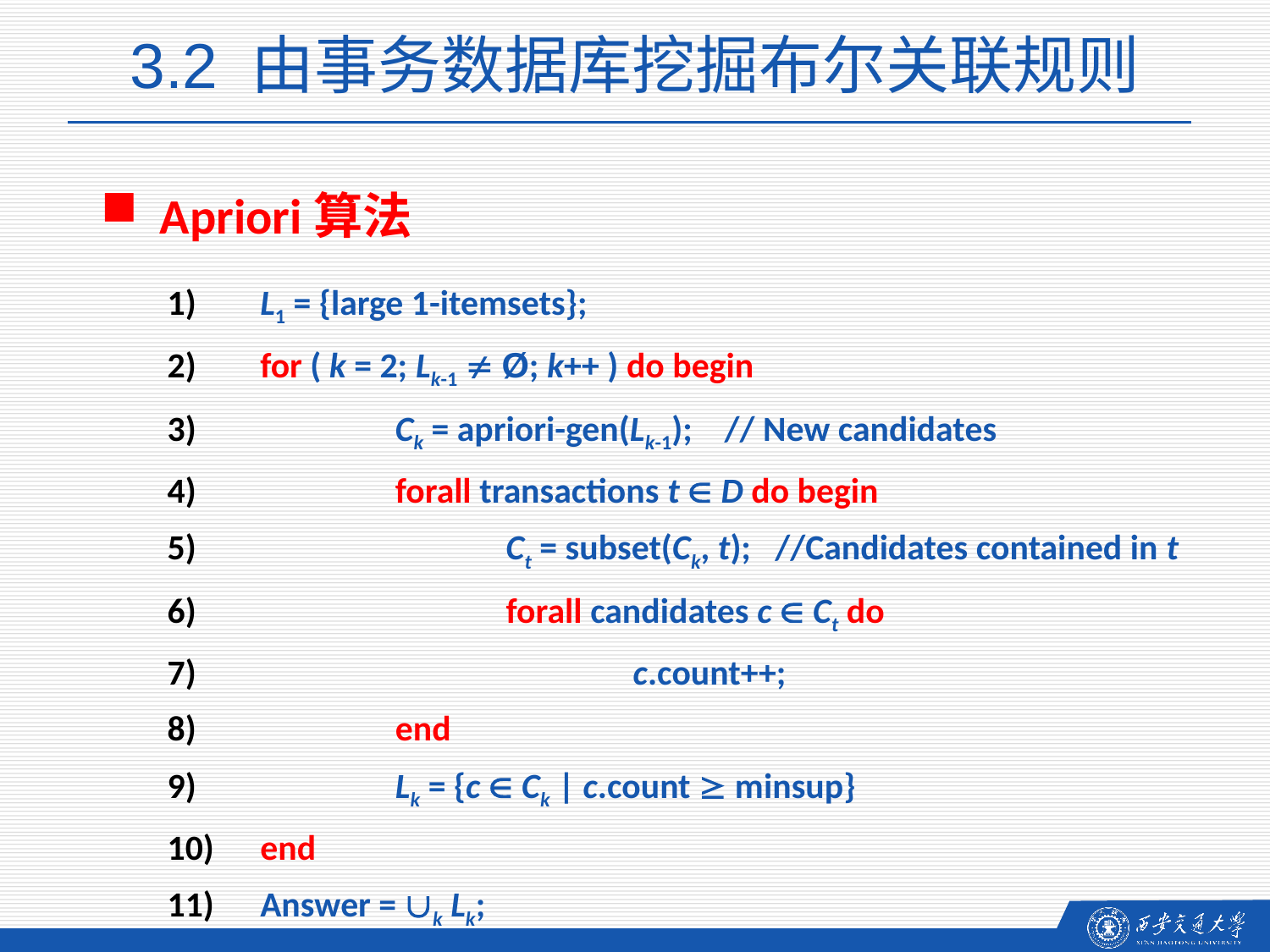

3.2 由事务数据库挖掘布尔关联规则
 Apriori算法

 L1 = {large 1-itemsets};
 for ( k = 2; Lk-1 ≠ Ø; k++ ) do begin
 	  Ck = apriori-gen(Lk-1);    // New candidates
 	  forall transactions t ∈ D do begin
		Ct = subset(Ck, t);   //Candidates contained in t
 		forall candidates c ∈ Ct do
 			c.count++;
 	  end
 	  Lk = {c ∈ Ck | c.count ≥ minsup}
 end
 Answer = ∪k Lk;